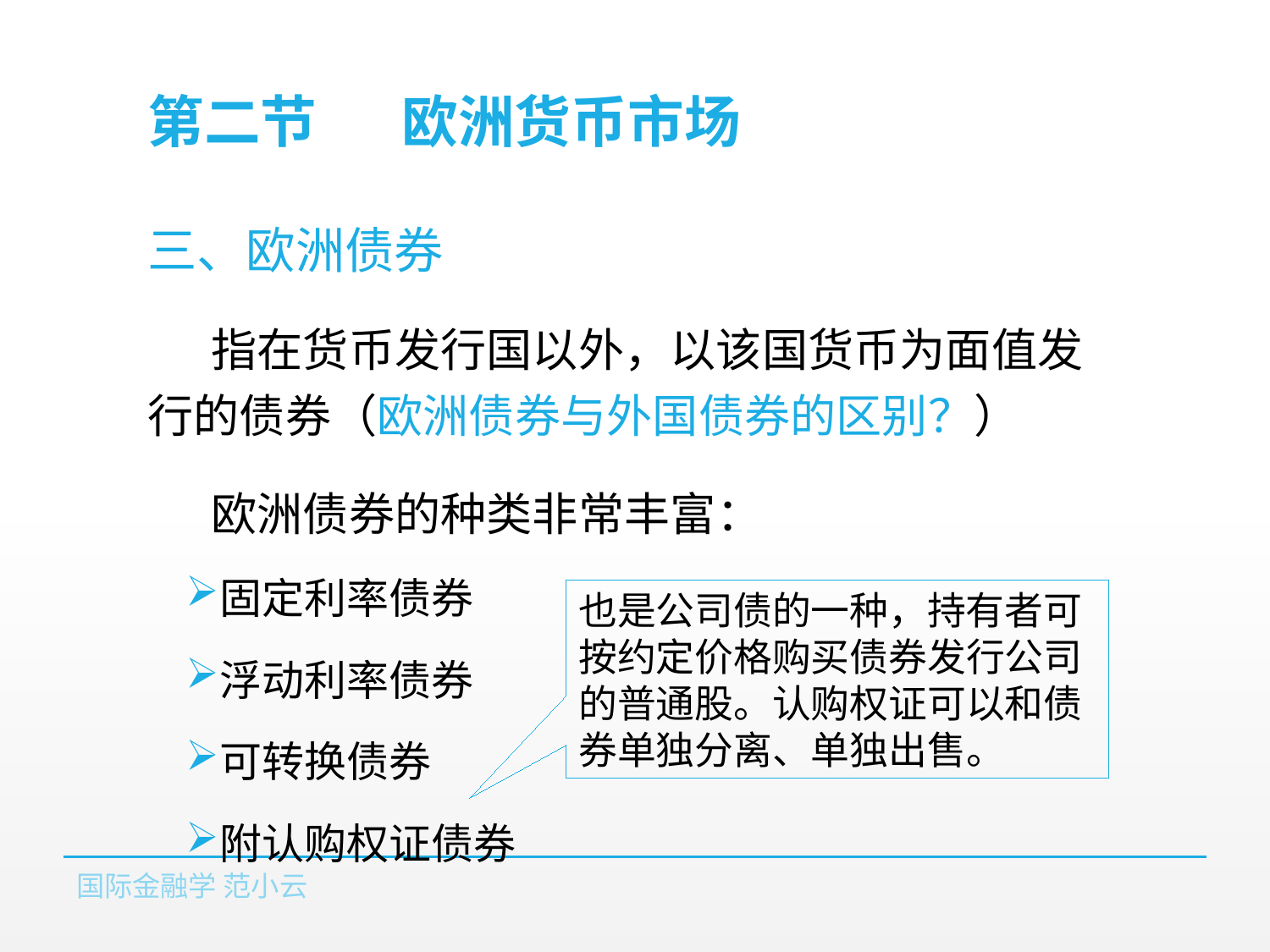

# 第二节	欧洲货币市场
三、欧洲债券
指在货币发行国以外，以该国货币为面值发行的债券（欧洲债券与外国债券的区别？）
欧洲债券的种类非常丰富：
固定利率债券
浮动利率债券
可转换债券
附认购权证债券
也是公司债的一种，持有者可按约定价格购买债券发行公司的普通股。认购权证可以和债券单独分离、单独出售。
国际金融学 范小云